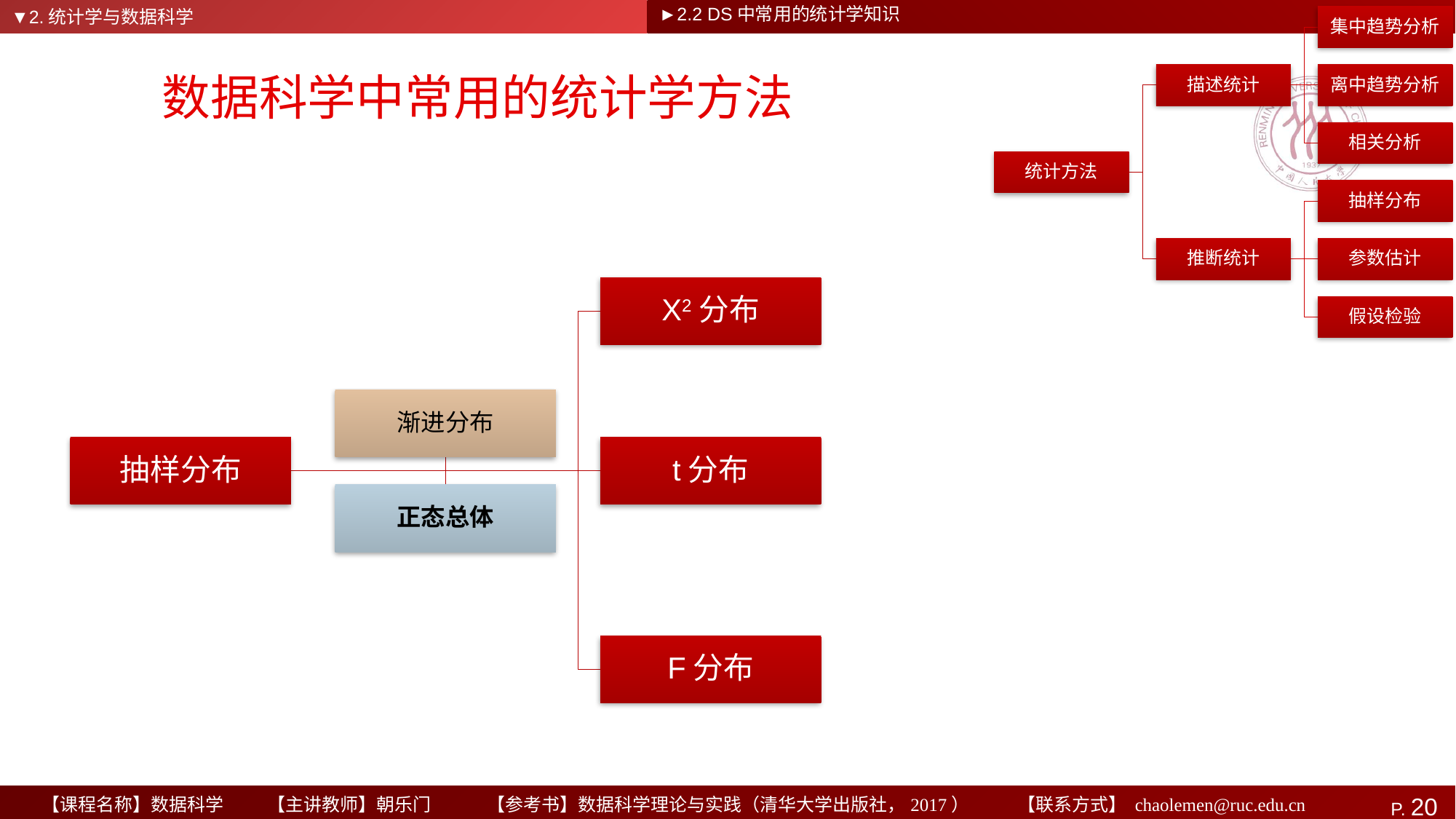

▼2.统计学与数据科学
►2.2 DS中常用的统计学知识
统计方法
描述统计
集中趋势分析
离中趋势分析
相关分析
推断统计
抽样分布
参数估计
假设检验
# 数据科学中常用的统计学方法
抽样分布
X2分布
t分布
F分布
渐进分布
正态总体